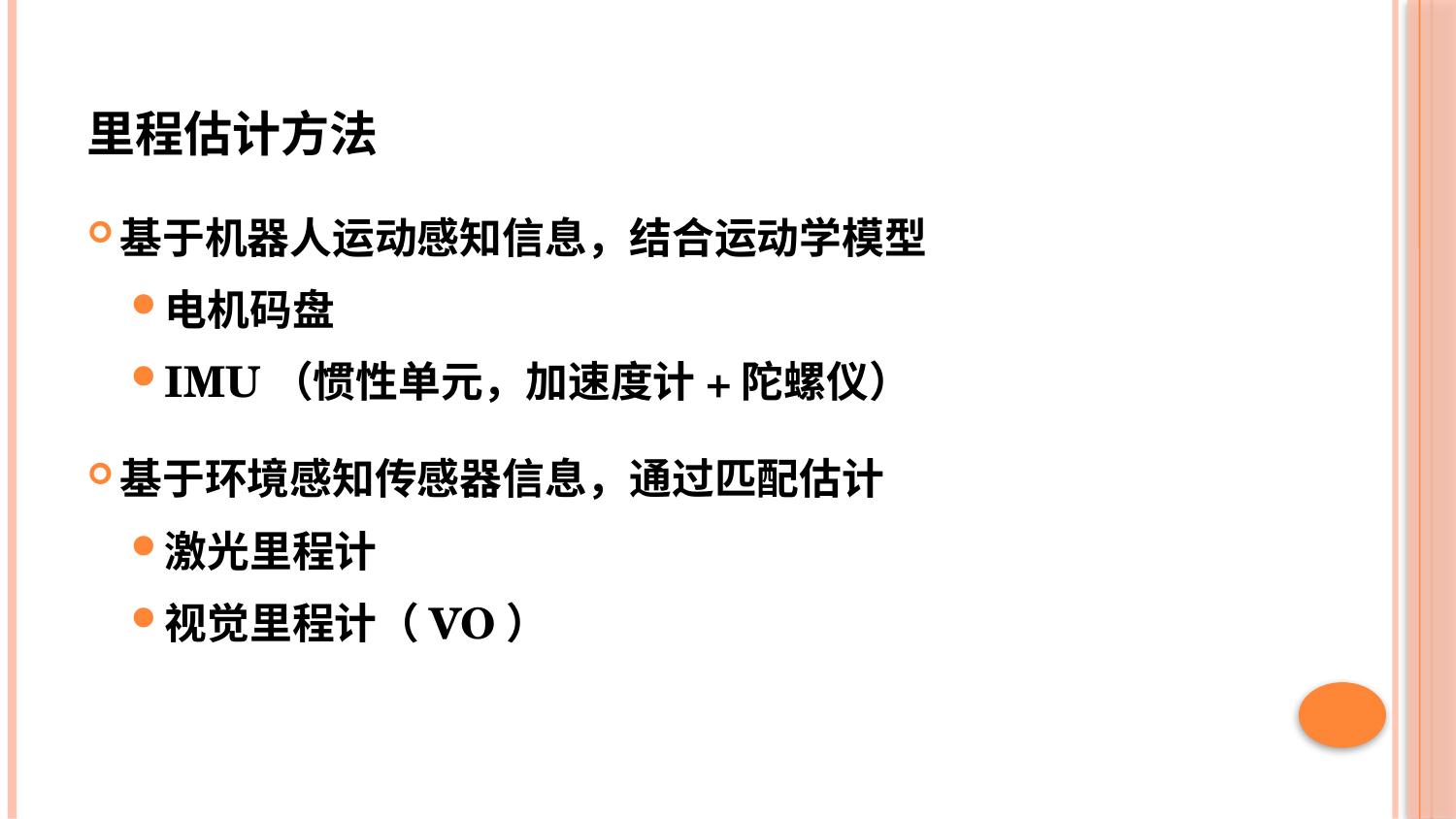

# 里程估计方法
基于机器人运动感知信息，结合运动学模型
电机码盘
IMU（惯性单元，加速度计+陀螺仪）
基于环境感知传感器信息，通过匹配估计
激光里程计
视觉里程计（VO）